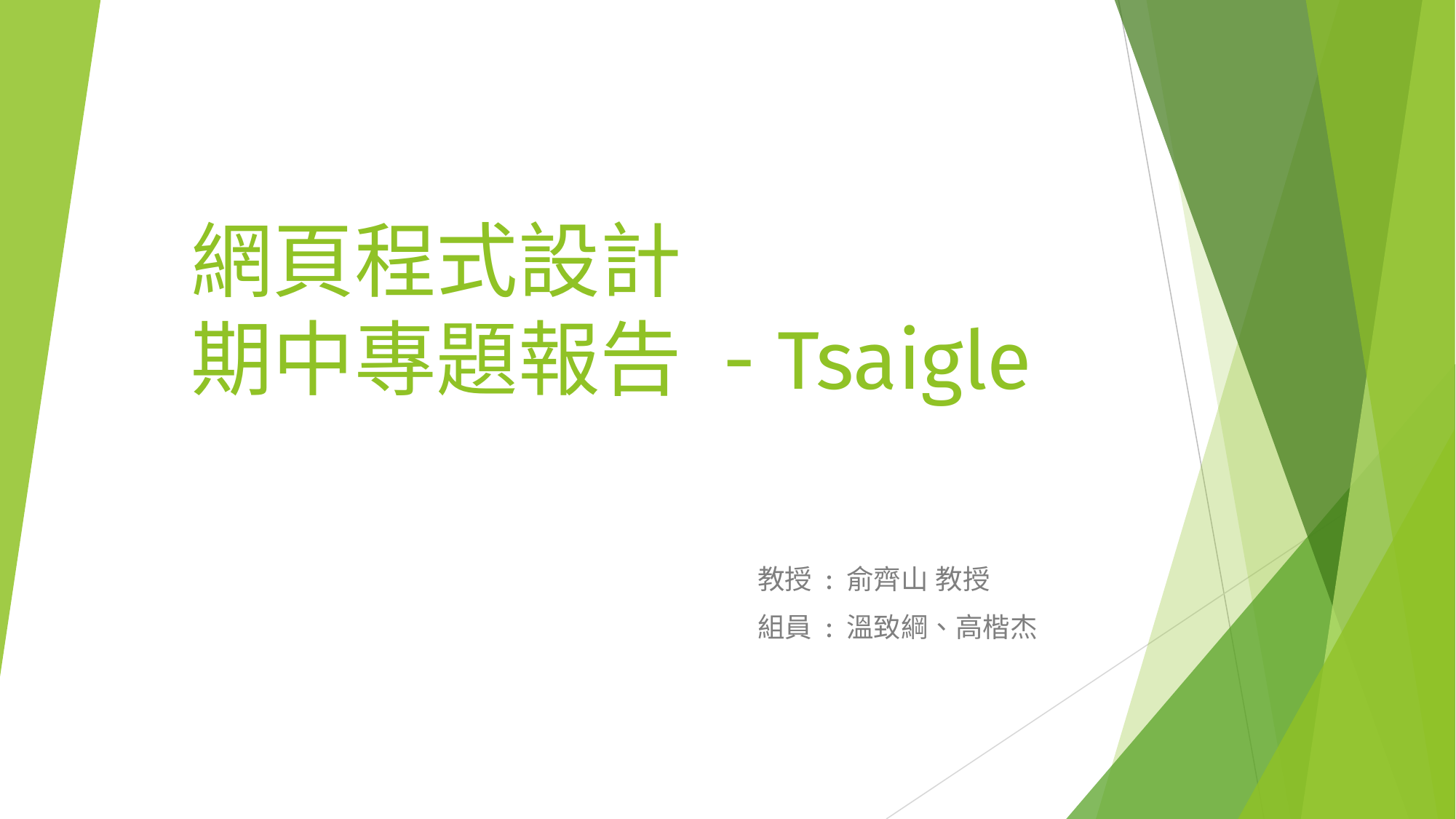

# 網頁程式設計 期中專題報告 - Tsaigle
                                                                             教授 : 俞齊山 教授
                                                                             組員 : 溫致綱、高楷杰